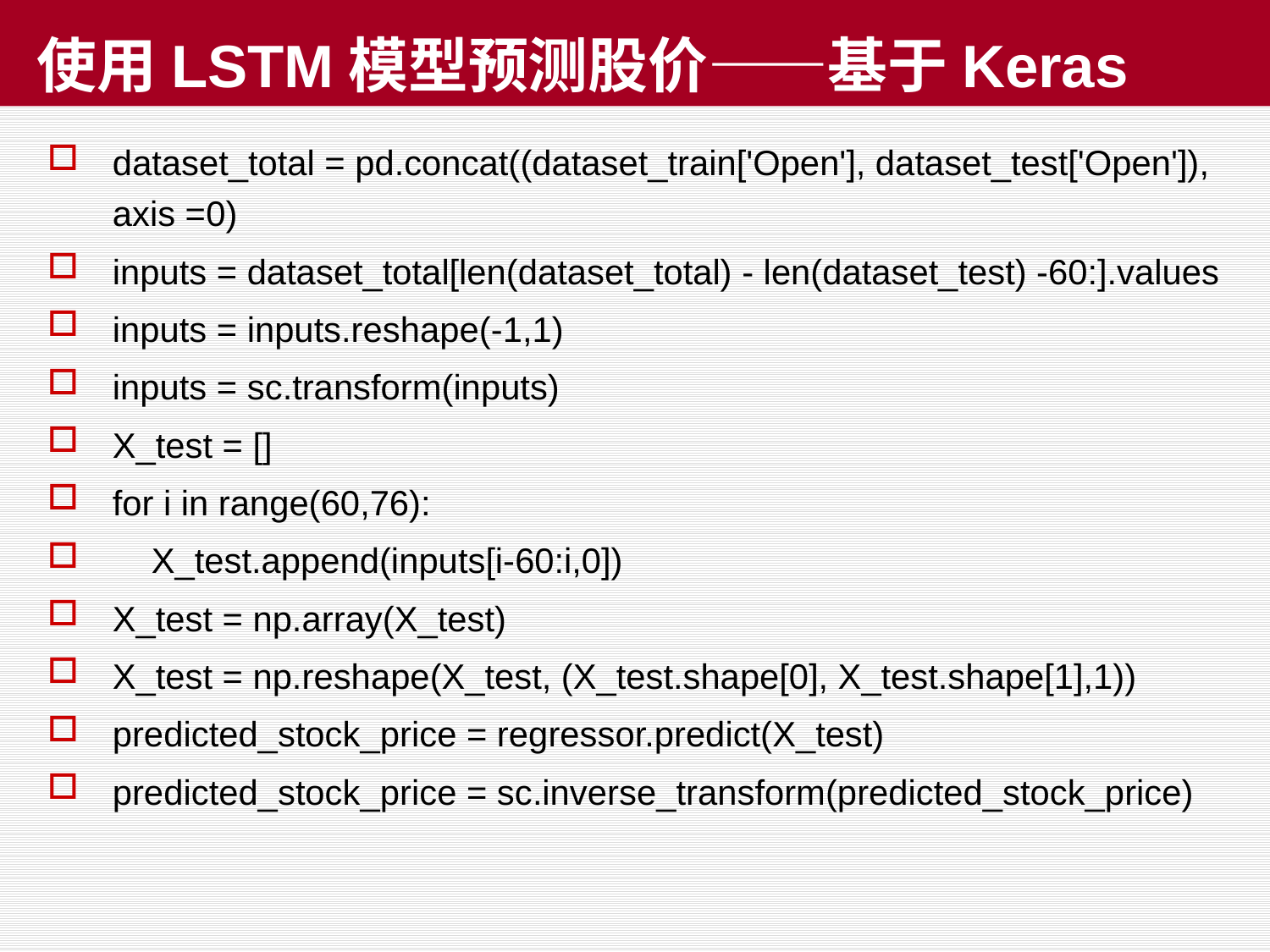

# 使用LSTM模型预测股价——基于Keras
dataset_total = pd.concat((dataset_train['Open'], dataset_test['Open']), axis =0)
inputs = dataset_total[len(dataset_total) - len(dataset_test) -60:].values
inputs = inputs.reshape(-1,1)
inputs = sc.transform(inputs)
X_test = []
for i in range(60,76):
    X_test.append(inputs[i-60:i,0])
X_test = np.array(X_test)
X_test = np.reshape(X_test, (X_test.shape[0], X_test.shape[1],1))
predicted_stock_price = regressor.predict(X_test)
predicted_stock_price = sc.inverse_transform(predicted_stock_price)